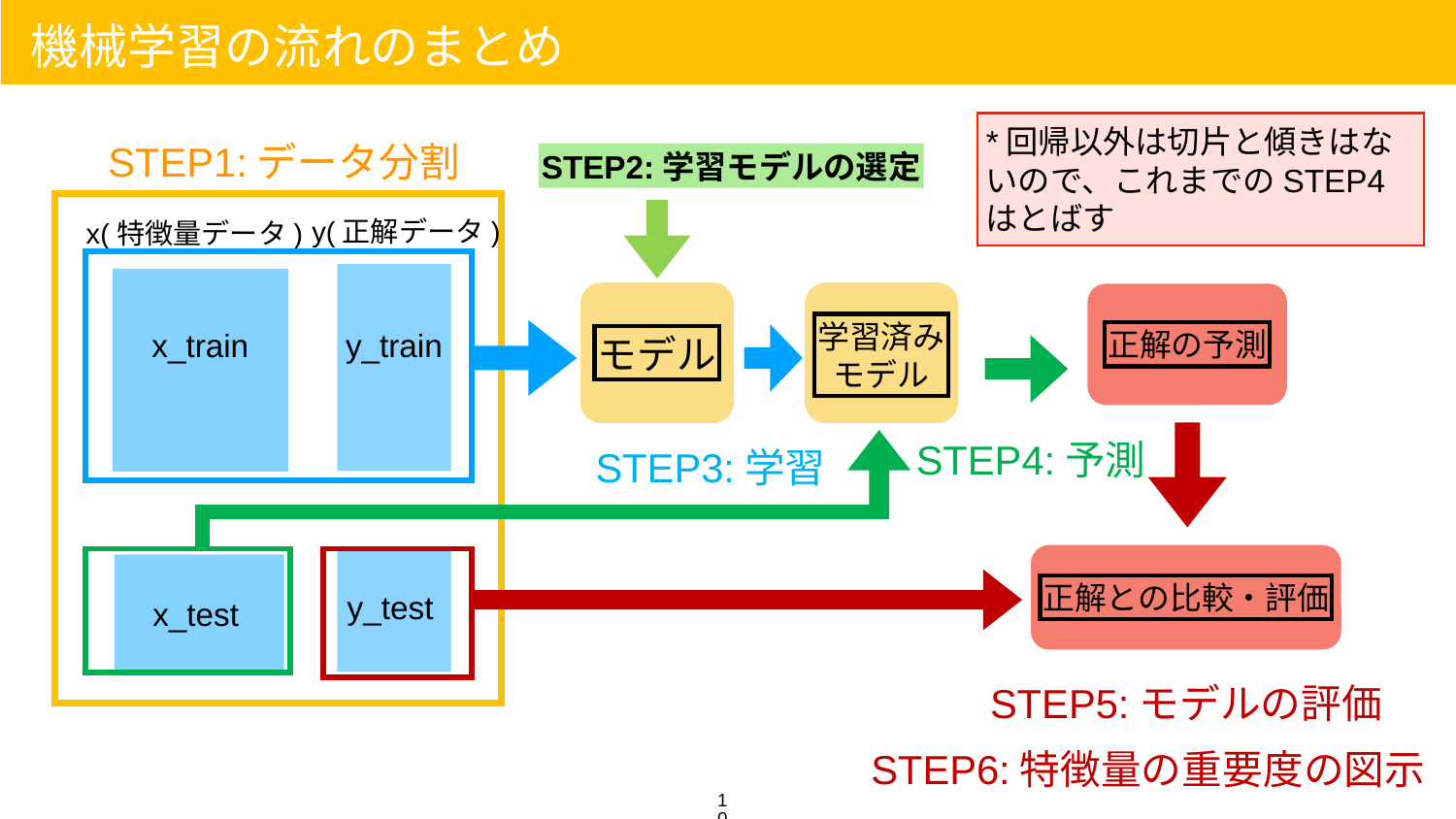

機械学習の流れのまとめ
*回帰以外は切片と傾きはないので、これまでのSTEP4はとばす
STEP1:データ分割
STEP2:学習モデルの選定

y(正解データ)
x(特徴量データ)

学習済み
モデル

正解の予測
x_train
y_train

モデル

STEP4:予測
STEP3:学習

正解との比較・評価
y_test
x_test
STEP5:モデルの評価
STEP6:特徴量の重要度の図示
10